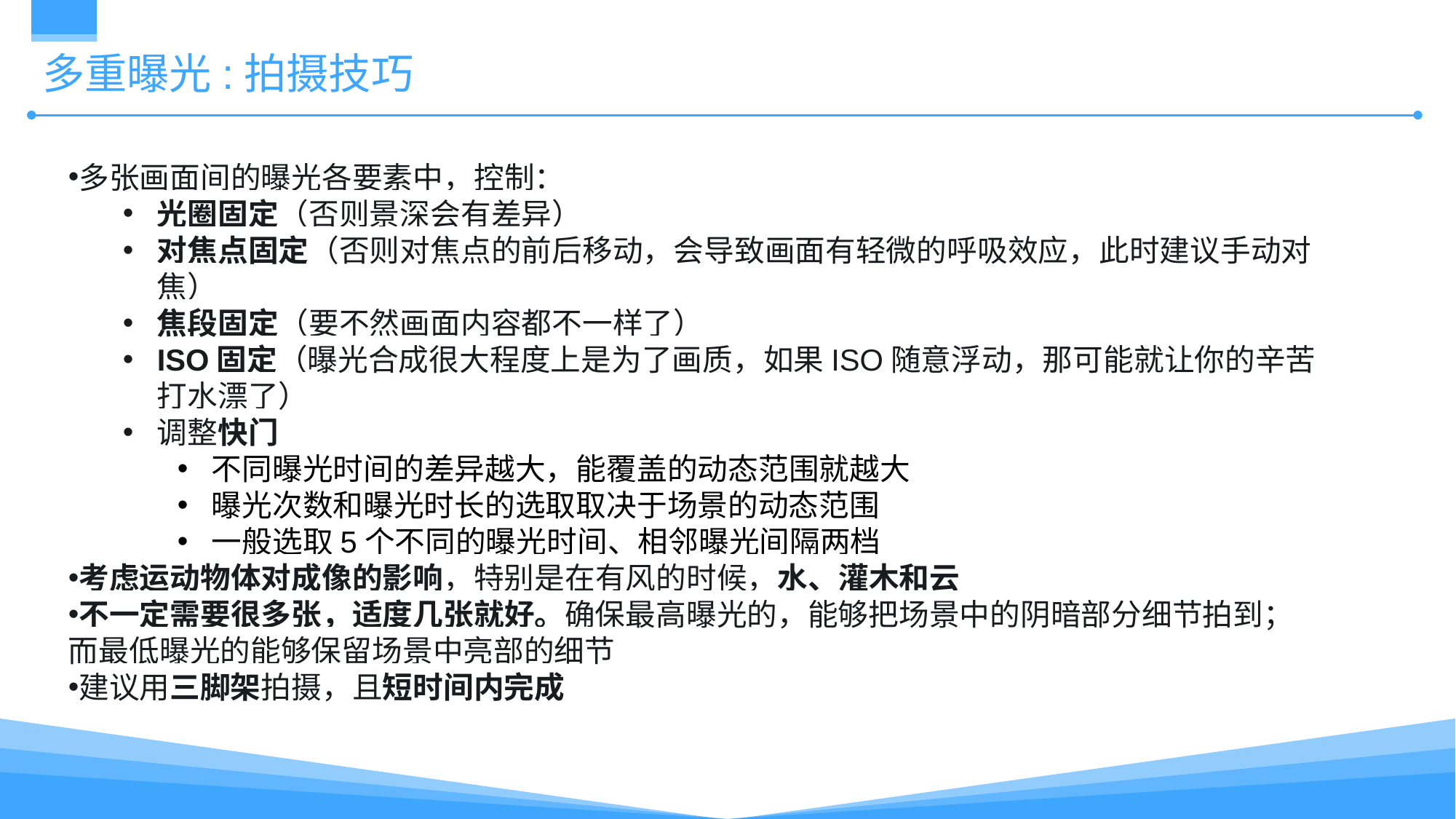

# 多重曝光:拍摄技巧
多张画面间的曝光各要素中，控制：
光圈固定（否则景深会有差异）
对焦点固定（否则对焦点的前后移动，会导致画面有轻微的呼吸效应，此时建议手动对焦）
焦段固定（要不然画面内容都不一样了）
ISO固定（曝光合成很大程度上是为了画质，如果ISO随意浮动，那可能就让你的辛苦打水漂了）
调整快门
不同曝光时间的差异越大，能覆盖的动态范围就越大
曝光次数和曝光时长的选取取决于场景的动态范围
一般选取5个不同的曝光时间、相邻曝光间隔两档
考虑运动物体对成像的影响，特别是在有风的时候，水、灌木和云
不一定需要很多张，适度几张就好。确保最高曝光的，能够把场景中的阴暗部分细节拍到；而最低曝光的能够保留场景中亮部的细节
建议用三脚架拍摄，且短时间内完成
关键词